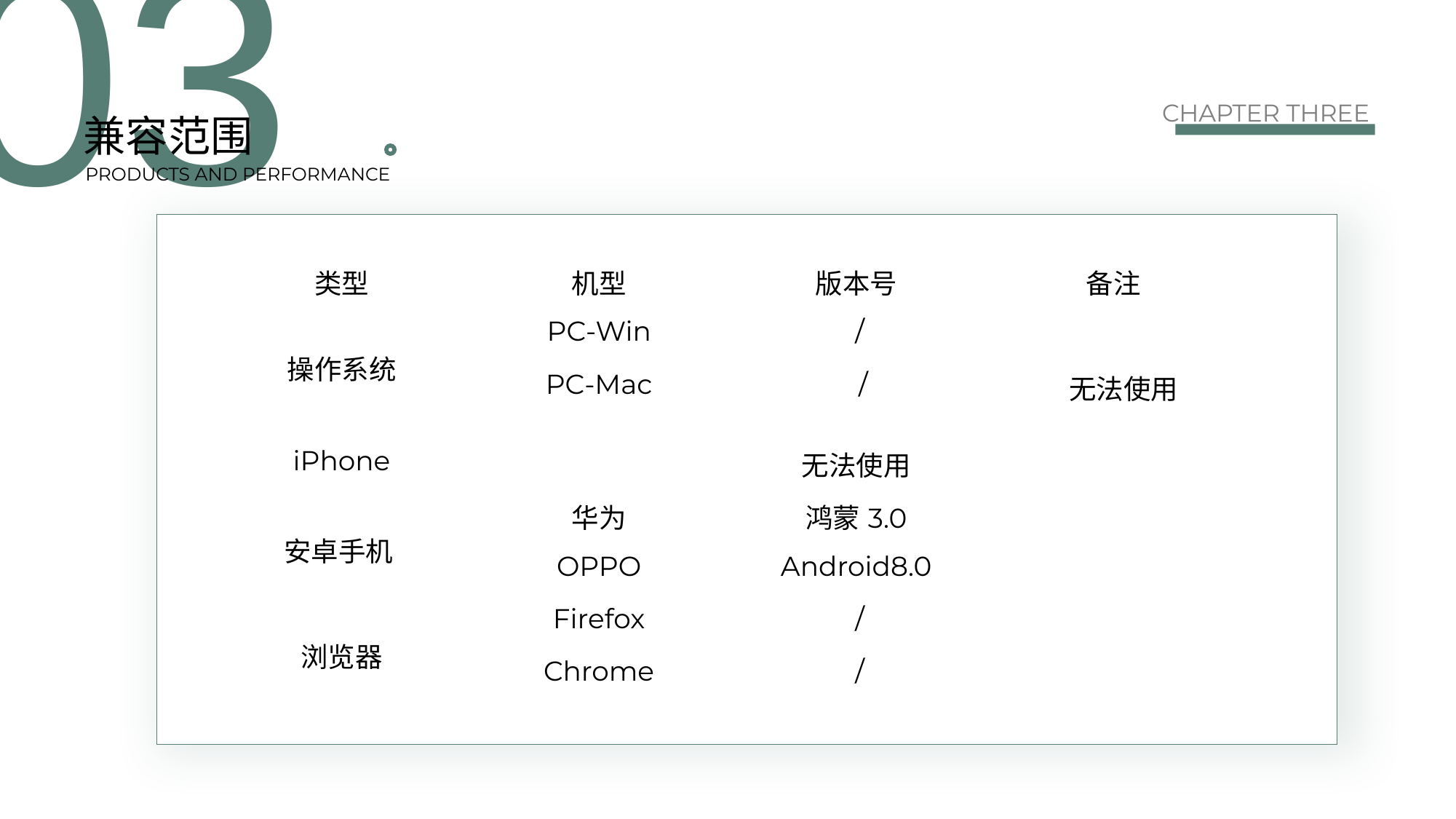

03
CHAPTER THREE
兼容范围

PRODUCTS AND PERFORMANCE

| 类型 | 机型 | 版本号 | 备注 |
| --- | --- | --- | --- |
| 操作系统 | PC-Win | / |  |
|  | PC-Mac | / | 无法使用 |
| iPhone | 无法使用 |  |  |
| 安卓手机 | 华为 | 鸿蒙3.0 |  |
|  | OPPO | Android8.0 |  |
| 浏览器 | Firefox | / |  |
|  | Chrome | / |  |